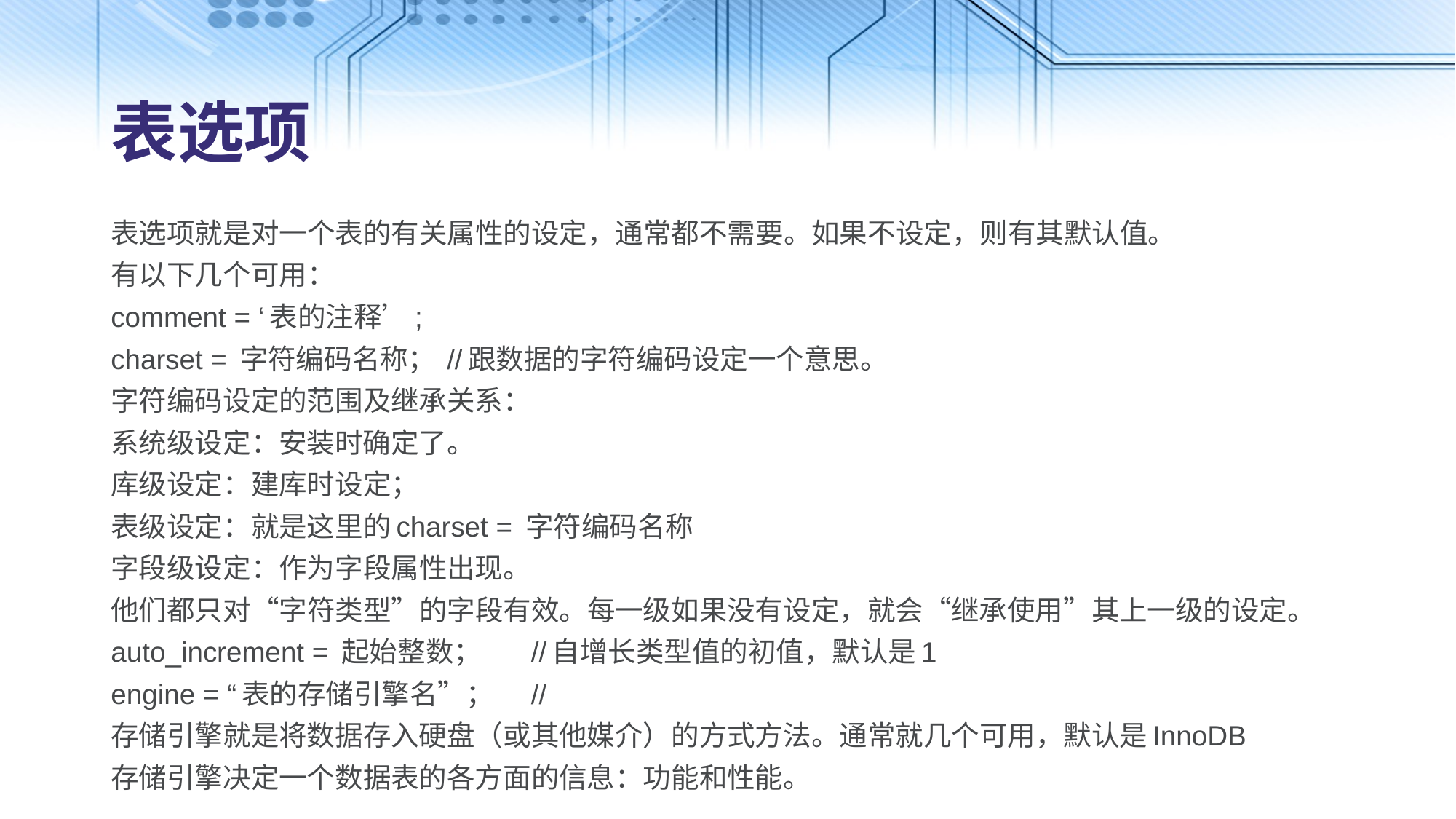

# 表选项

表选项就是对一个表的有关属性的设定，通常都不需要。如果不设定，则有其默认值。
有以下几个可用：
comment = ‘表的注释’;
charset = 字符编码名称；	//跟数据的字符编码设定一个意思。
字符编码设定的范围及继承关系：
系统级设定：安装时确定了。
库级设定：建库时设定；
表级设定：就是这里的charset = 字符编码名称
字段级设定：作为字段属性出现。
他们都只对“字符类型”的字段有效。每一级如果没有设定，就会“继承使用”其上一级的设定。
auto_increment = 起始整数；	//自增长类型值的初值，默认是1
engine = “表的存储引擎名”；	//
存储引擎就是将数据存入硬盘（或其他媒介）的方式方法。通常就几个可用，默认是InnoDB
存储引擎决定一个数据表的各方面的信息：功能和性能。